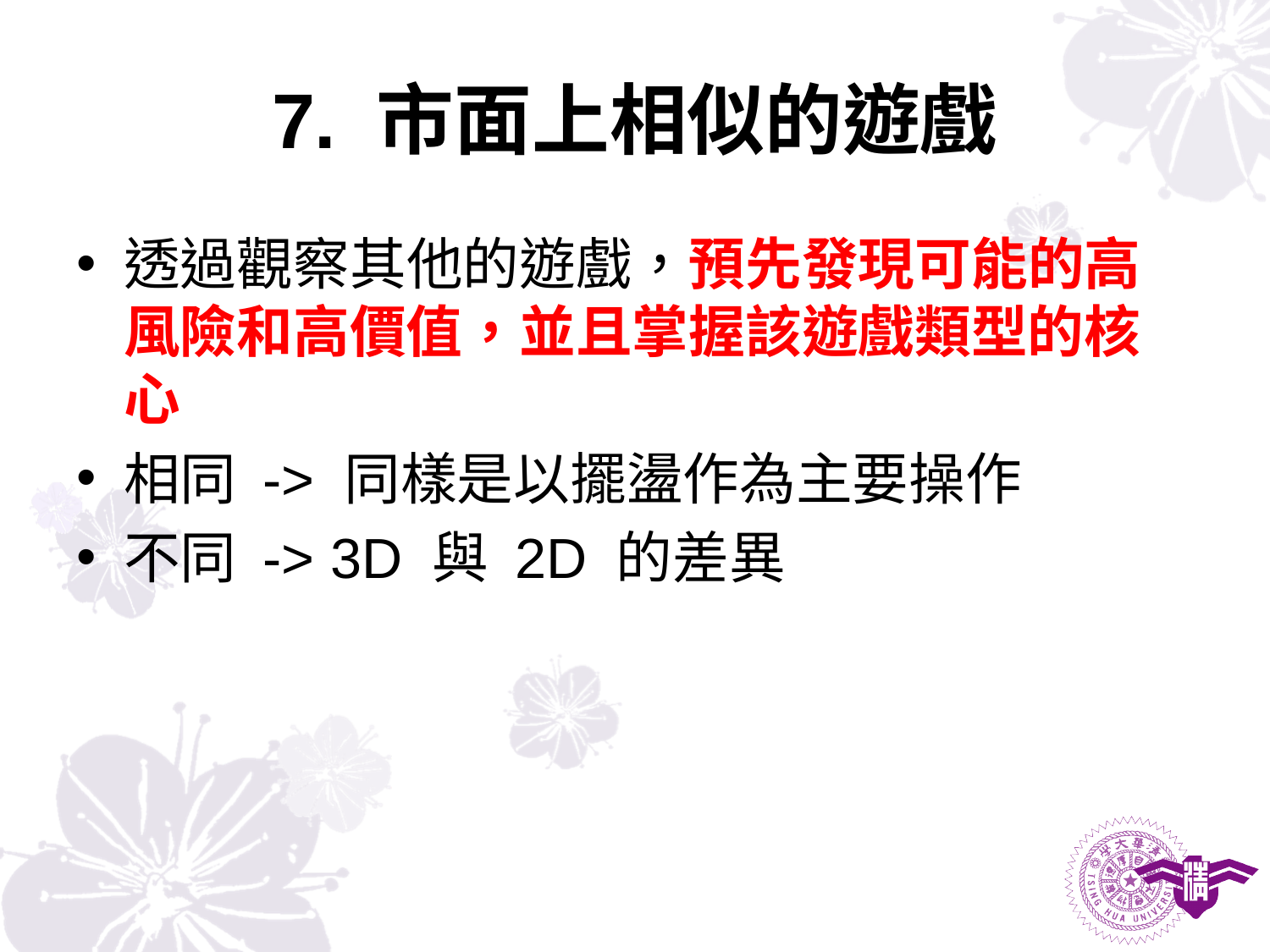

# 7. 市面上相似的遊戲
透過觀察其他的遊戲，預先發現可能的高風險和高價值，並且掌握該遊戲類型的核心
相同 -> 同樣是以擺盪作為主要操作
不同 -> 3D 與 2D 的差異